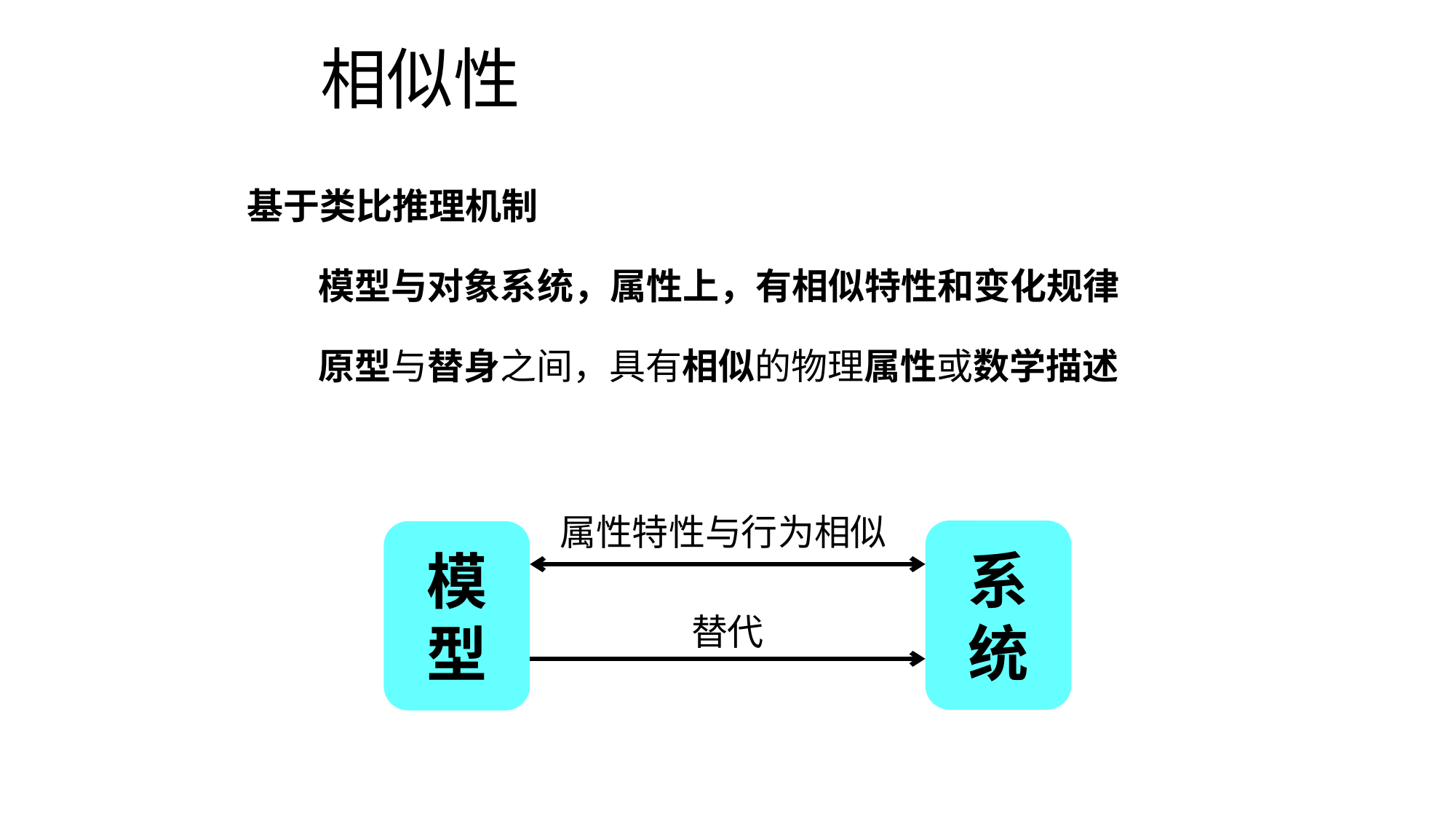

# 相似性
基于类比推理机制
 模型与对象系统，属性上，有相似特性和变化规律
 原型与替身之间，具有相似的物理属性或数学描述
属性特性与行为相似
系统
模型
替代